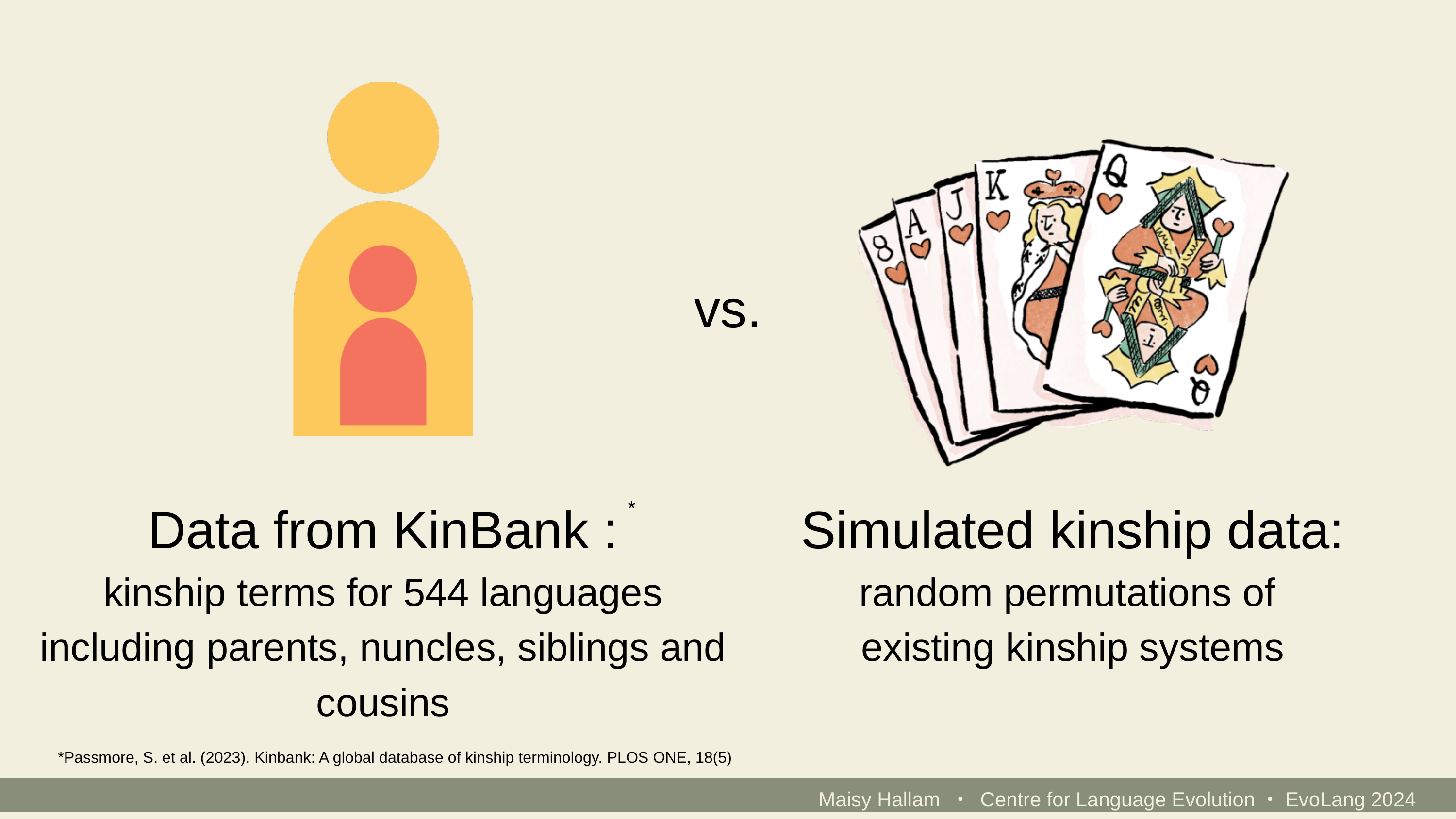

vs.
Data from KinBank :
kinship terms for 544 languages
including parents, nuncles, siblings and cousins
Simulated kinship data:
random permutations of
existing kinship systems
*
*Passmore, S. et al. (2023). Kinbank: A global database of kinship terminology. PLOS ONE, 18(5)

Maisy Hallam ・ Centre for Language Evolution・EvoLang 2024